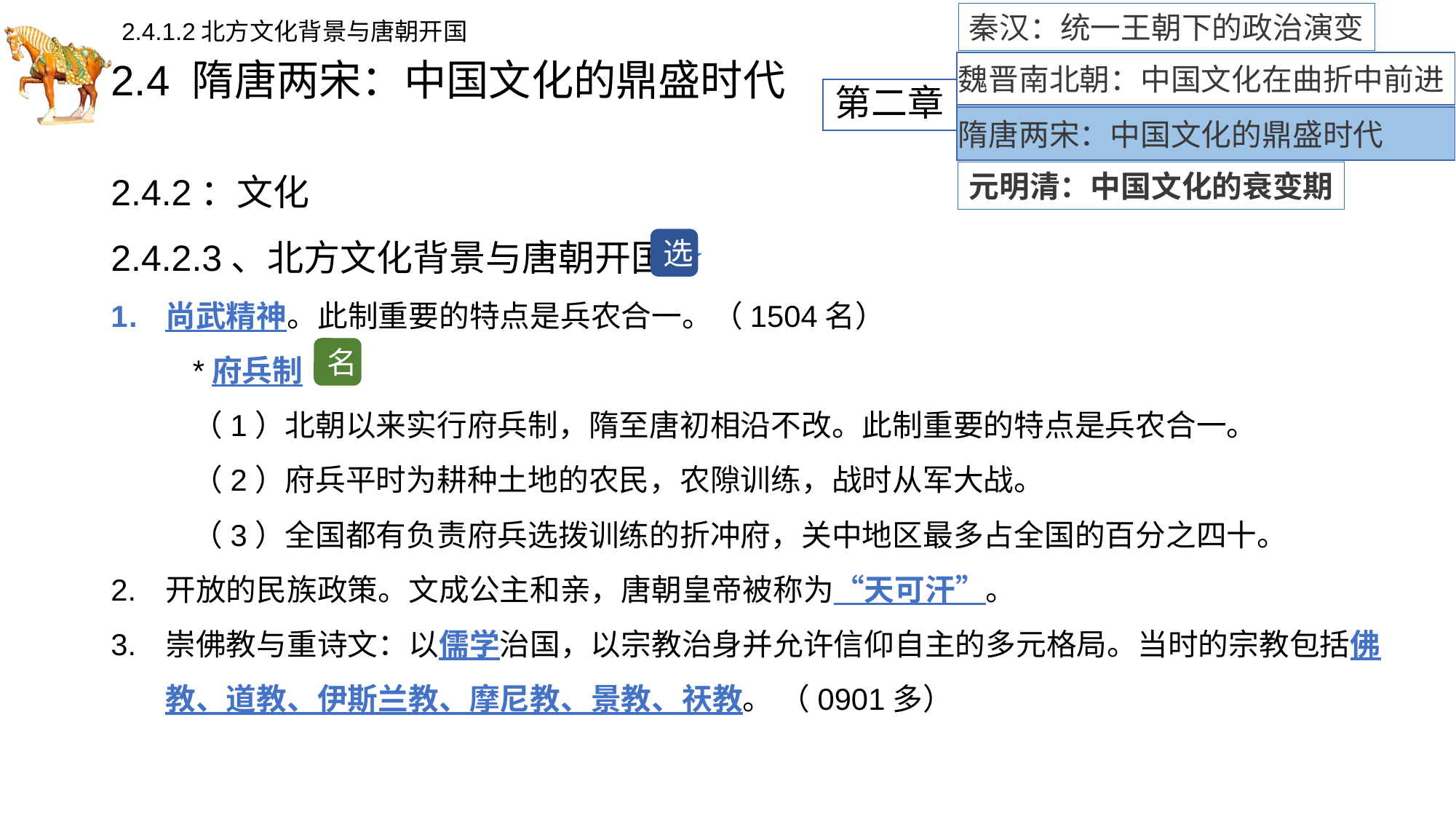

秦汉：统一王朝下的政治演变
2.4.1.2北方文化背景与唐朝开国
# 2.4 隋唐两宋：中国文化的鼎盛时代
魏晋南北朝：中国文化在曲折中前进
第二章
隋唐两宋：中国文化的鼎盛时代
2.4.2：文化
2.4.2.3、北方文化背景与唐朝开国★
尚武精神。此制重要的特点是兵农合一。（1504名）
*府兵制
（1）北朝以来实行府兵制，隋至唐初相沿不改。此制重要的特点是兵农合一。
（2）府兵平时为耕种土地的农民，农隙训练，战时从军大战。
（3）全国都有负责府兵选拨训练的折冲府，关中地区最多占全国的百分之四十。
开放的民族政策。文成公主和亲，唐朝皇帝被称为“天可汗”。
崇佛教与重诗文：以儒学治国，以宗教治身并允许信仰自主的多元格局。当时的宗教包括佛教、道教、伊斯兰教、摩尼教、景教、祆教。 （0901多）

元明清：中国文化的衰变期
选
名
58